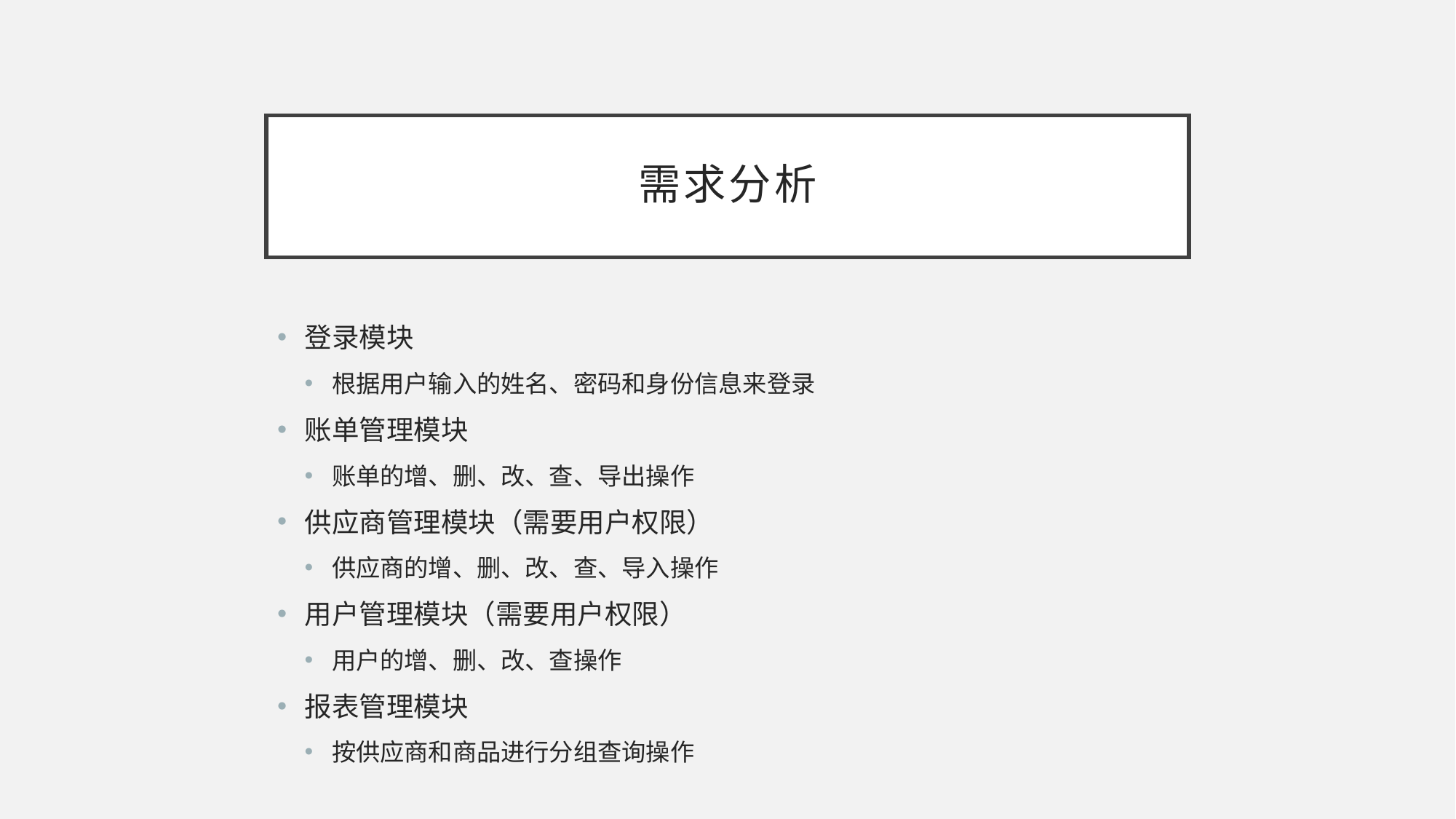

# 需求分析
登录模块
根据用户输入的姓名、密码和身份信息来登录
账单管理模块
账单的增、删、改、查、导出操作
供应商管理模块（需要用户权限）
供应商的增、删、改、查、导入操作
用户管理模块（需要用户权限）
用户的增、删、改、查操作
报表管理模块
按供应商和商品进行分组查询操作